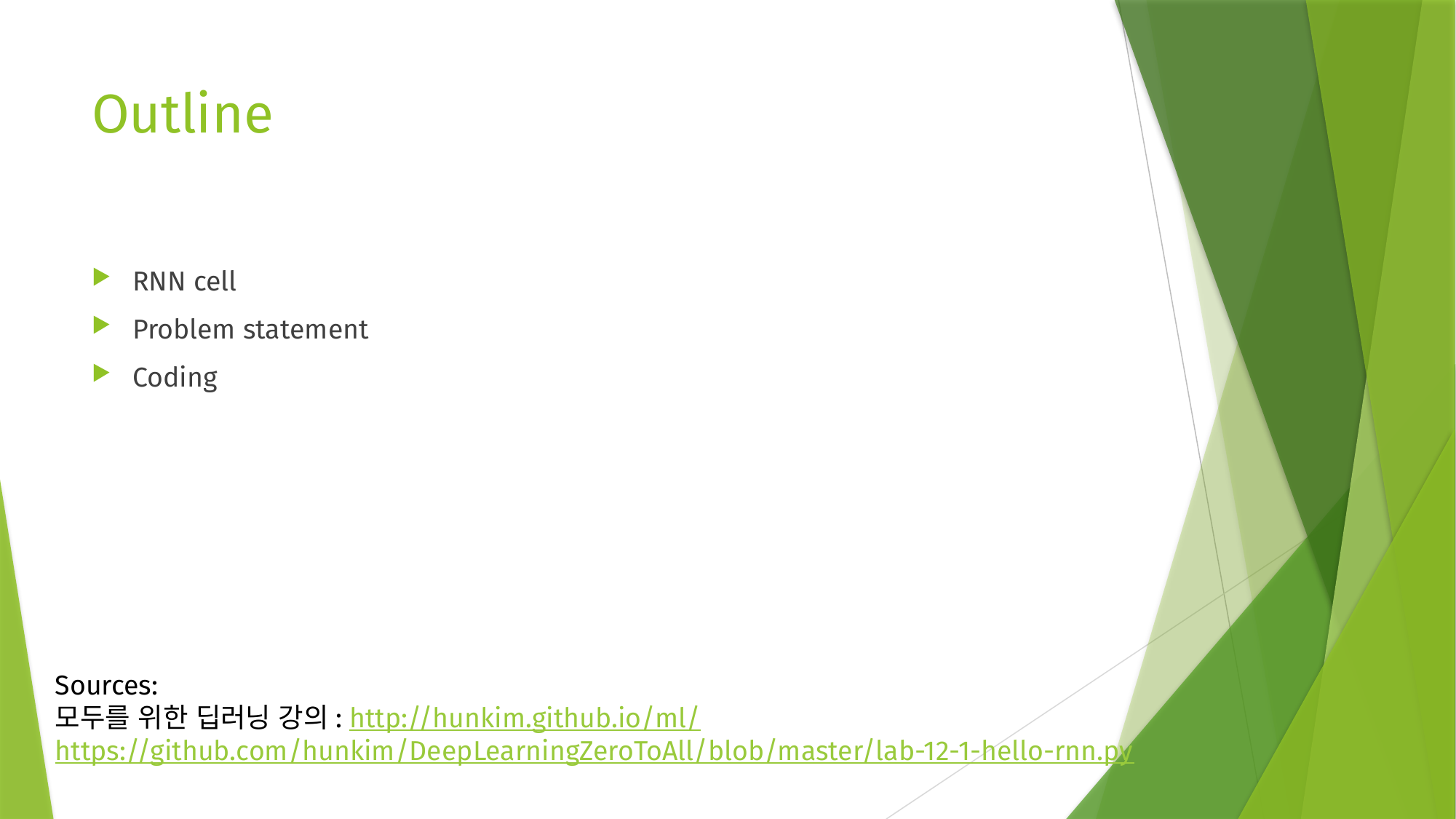

# Outline
RNN cell
Problem statement
Coding

Sources:
모두를 위한 딥러닝 강의: http://hunkim.github.io/ml/
https://github.com/hunkim/DeepLearningZeroToAll/blob/master/lab-12-1-hello-rnn.py